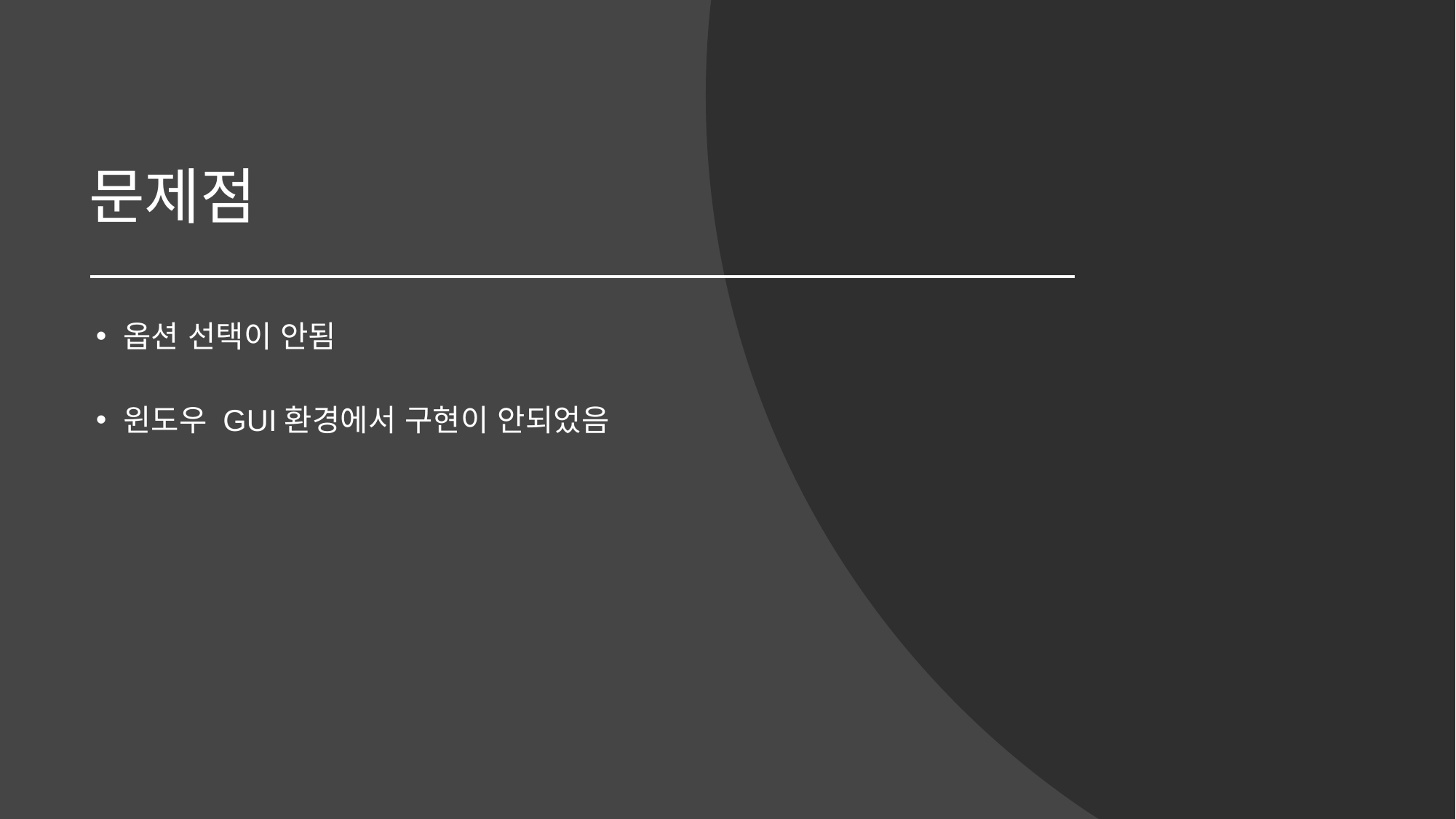

문제점
옵션 선택이 안됨

윈도우 GUI환경에서 구현이 안되었음